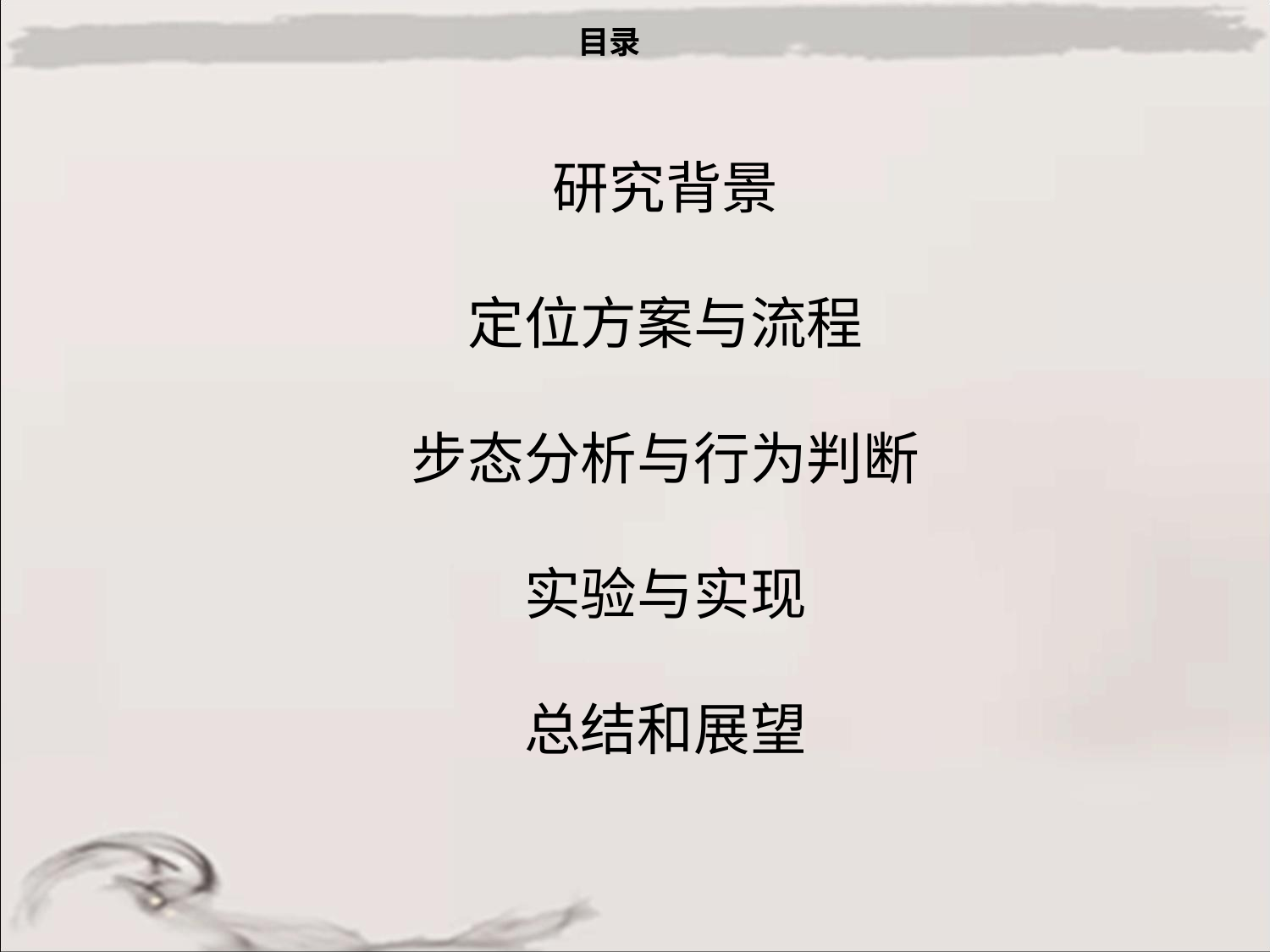

目录
研究背景

定位方案与流程

步态分析与行为判断

实验与实现

总结和展望